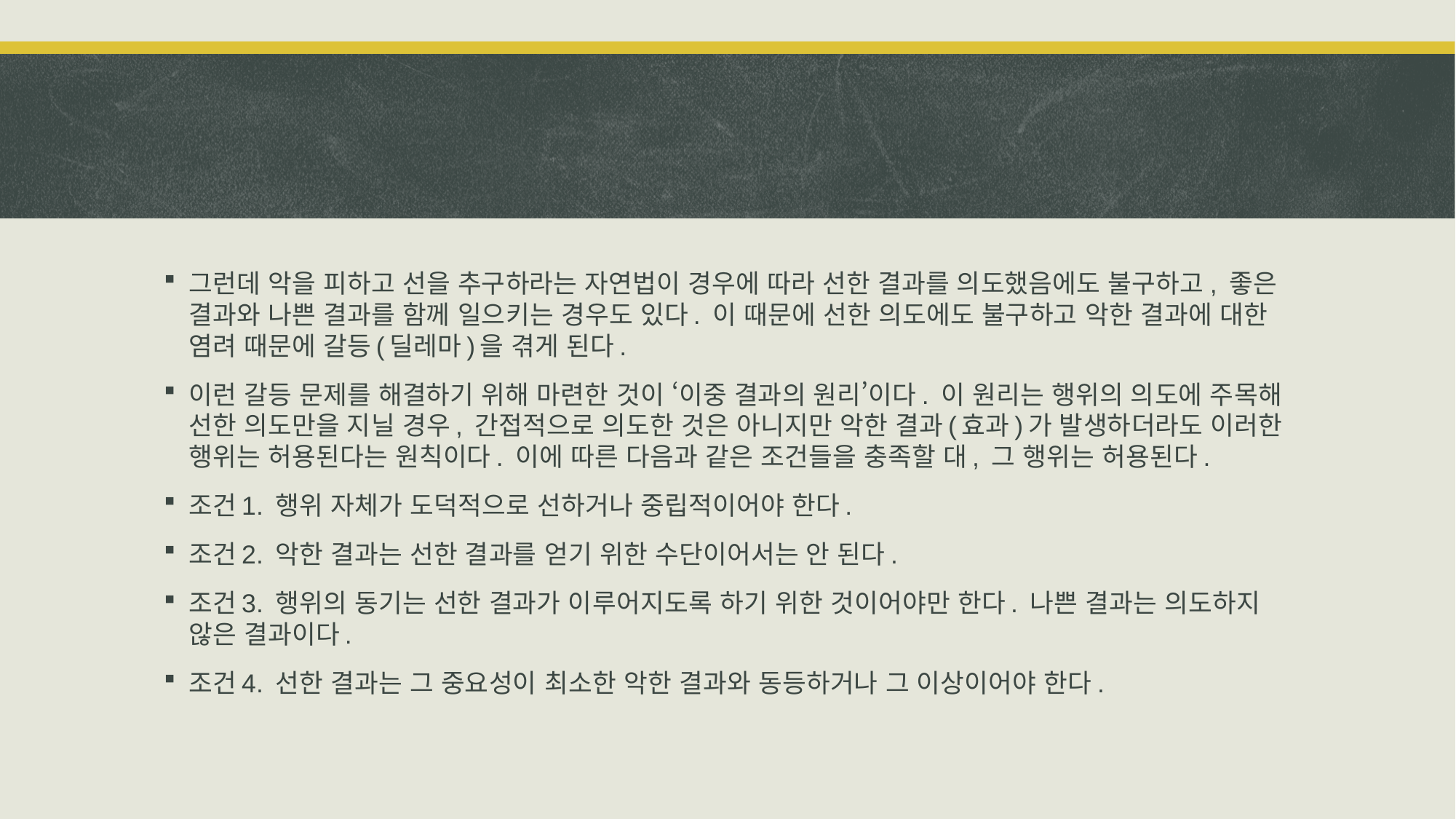

#
그런데 악을 피하고 선을 추구하라는 자연법이 경우에 따라 선한 결과를 의도했음에도 불구하고, 좋은 결과와 나쁜 결과를 함께 일으키는 경우도 있다. 이 때문에 선한 의도에도 불구하고 악한 결과에 대한 염려 때문에 갈등(딜레마)을 겪게 된다.
이런 갈등 문제를 해결하기 위해 마련한 것이 ‘이중 결과의 원리’이다. 이 원리는 행위의 의도에 주목해 선한 의도만을 지닐 경우, 간접적으로 의도한 것은 아니지만 악한 결과(효과)가 발생하더라도 이러한 행위는 허용된다는 원칙이다. 이에 따른 다음과 같은 조건들을 충족할 대, 그 행위는 허용된다.
조건1. 행위 자체가 도덕적으로 선하거나 중립적이어야 한다.
조건2. 악한 결과는 선한 결과를 얻기 위한 수단이어서는 안 된다.
조건3. 행위의 동기는 선한 결과가 이루어지도록 하기 위한 것이어야만 한다. 나쁜 결과는 의도하지 않은 결과이다.
조건4. 선한 결과는 그 중요성이 최소한 악한 결과와 동등하거나 그 이상이어야 한다.